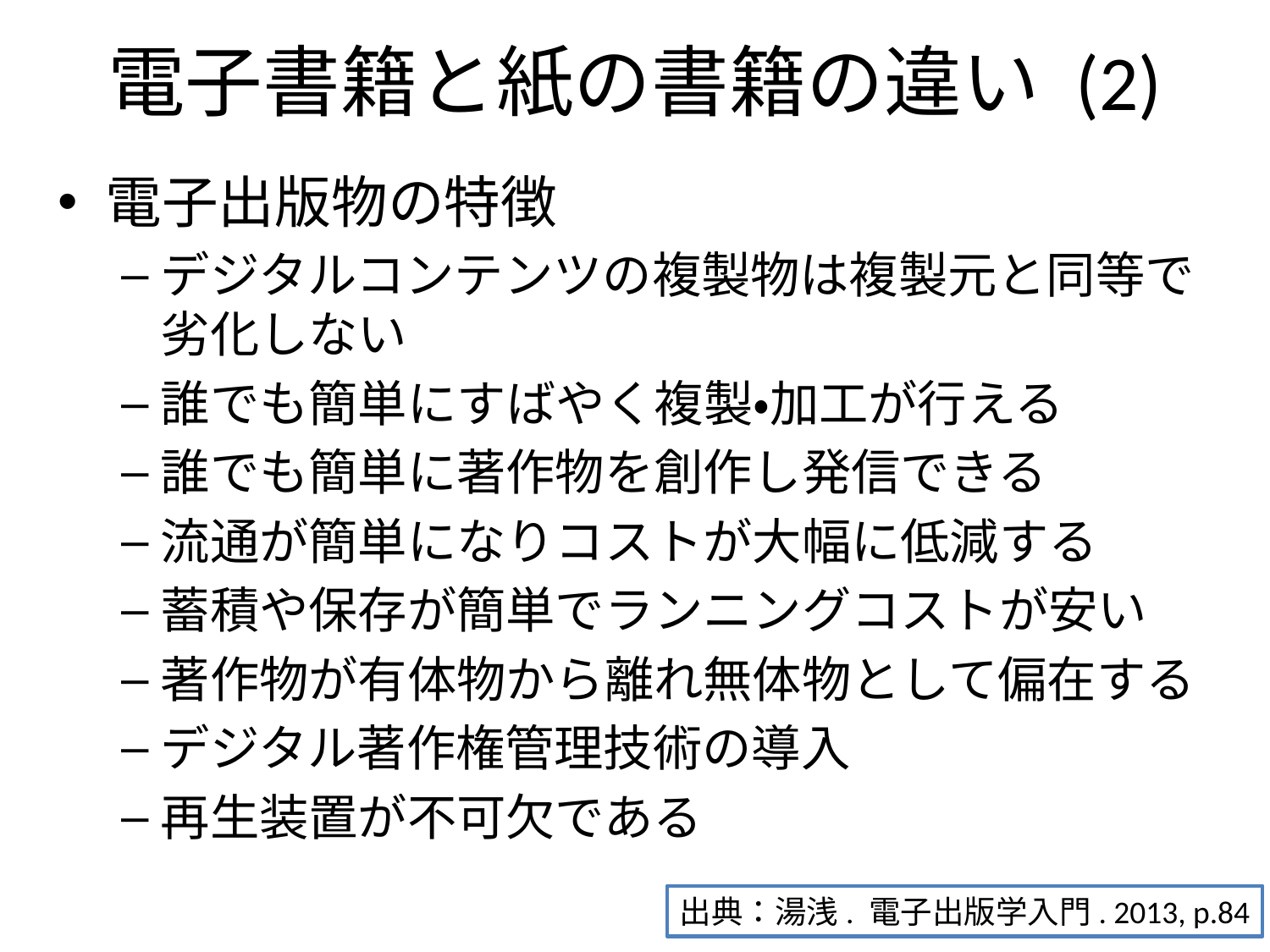

# 電子書籍と紙の書籍の違い (2)
電子出版物の特徴
デジタルコンテンツの複製物は複製元と同等で劣化しない
誰でも簡単にすばやく複製・加工が行える
誰でも簡単に著作物を創作し発信できる
流通が簡単になりコストが大幅に低減する
蓄積や保存が簡単でランニングコストが安い
著作物が有体物から離れ無体物として偏在する
デジタル著作権管理技術の導入
再生装置が不可欠である
25
出典：湯浅. 電子出版学入門. 2013, p.84